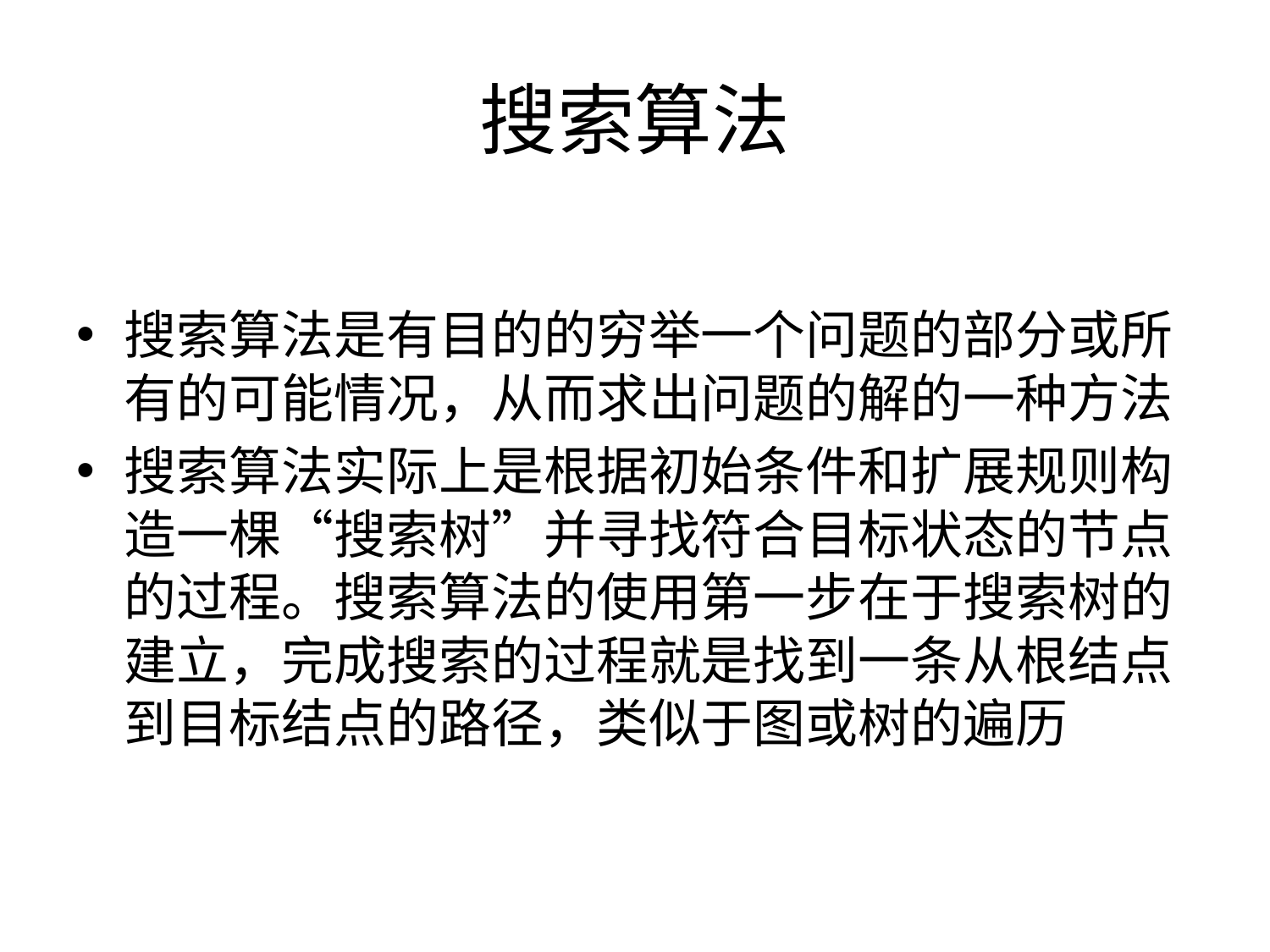

# 搜索算法

搜索算法是有目的的穷举一个问题的部分或所有的可能情况，从而求出问题的解的一种方法
搜索算法实际上是根据初始条件和扩展规则构造一棵“搜索树”并寻找符合目标状态的节点的过程。搜索算法的使用第一步在于搜索树的建立，完成搜索的过程就是找到一条从根结点到目标结点的路径，类似于图或树的遍历